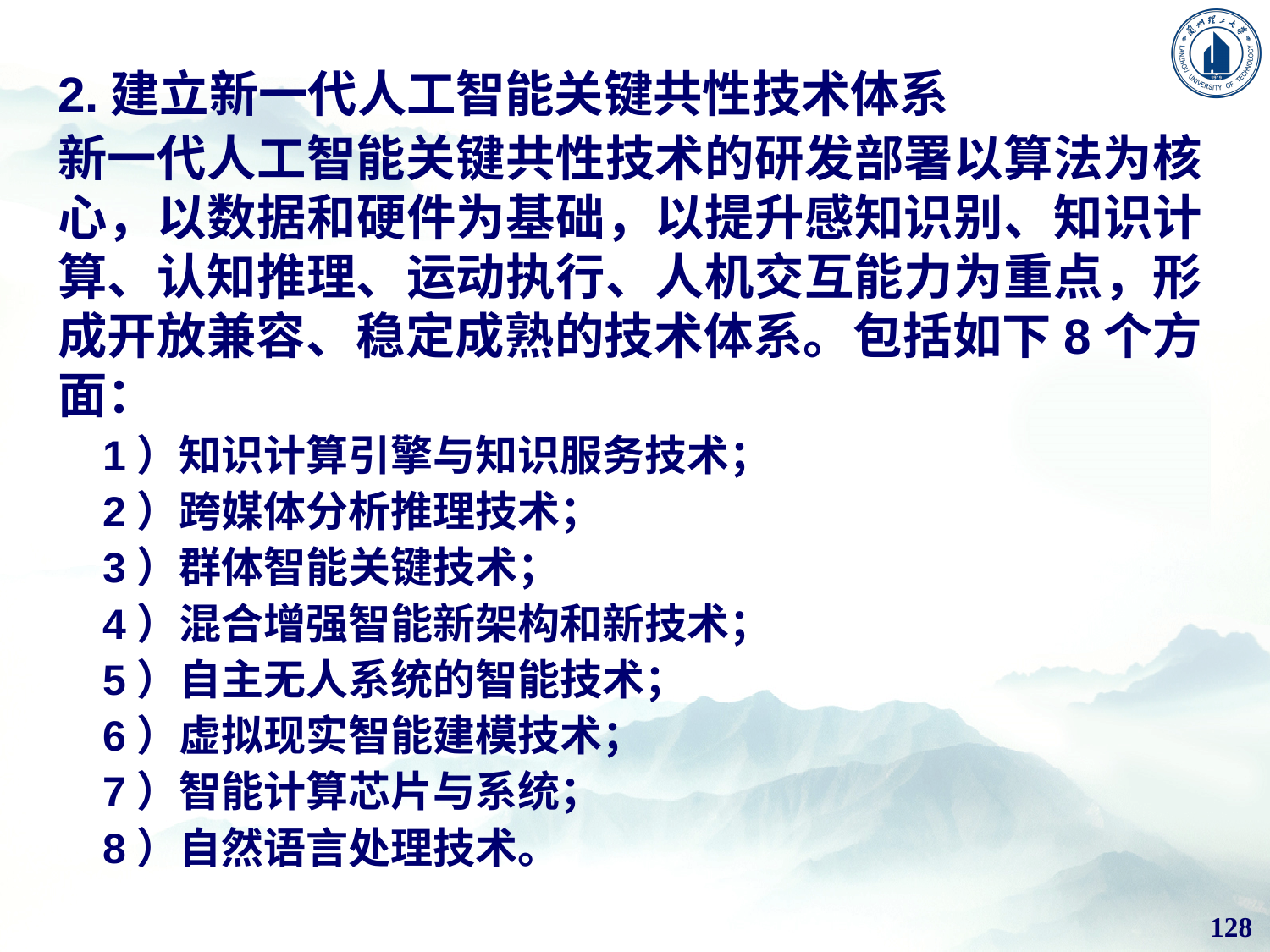

2.建立新一代人工智能关键共性技术体系
新一代人工智能关键共性技术的研发部署以算法为核心，以数据和硬件为基础，以提升感知识别、知识计算、认知推理、运动执行、人机交互能力为重点，形成开放兼容、稳定成熟的技术体系。包括如下8个方面：
1）知识计算引擎与知识服务技术；
2）跨媒体分析推理技术；
3）群体智能关键技术；
4）混合增强智能新架构和新技术；
5）自主无人系统的智能技术；
6）虚拟现实智能建模技术；
7）智能计算芯片与系统；
8）自然语言处理技术。

128